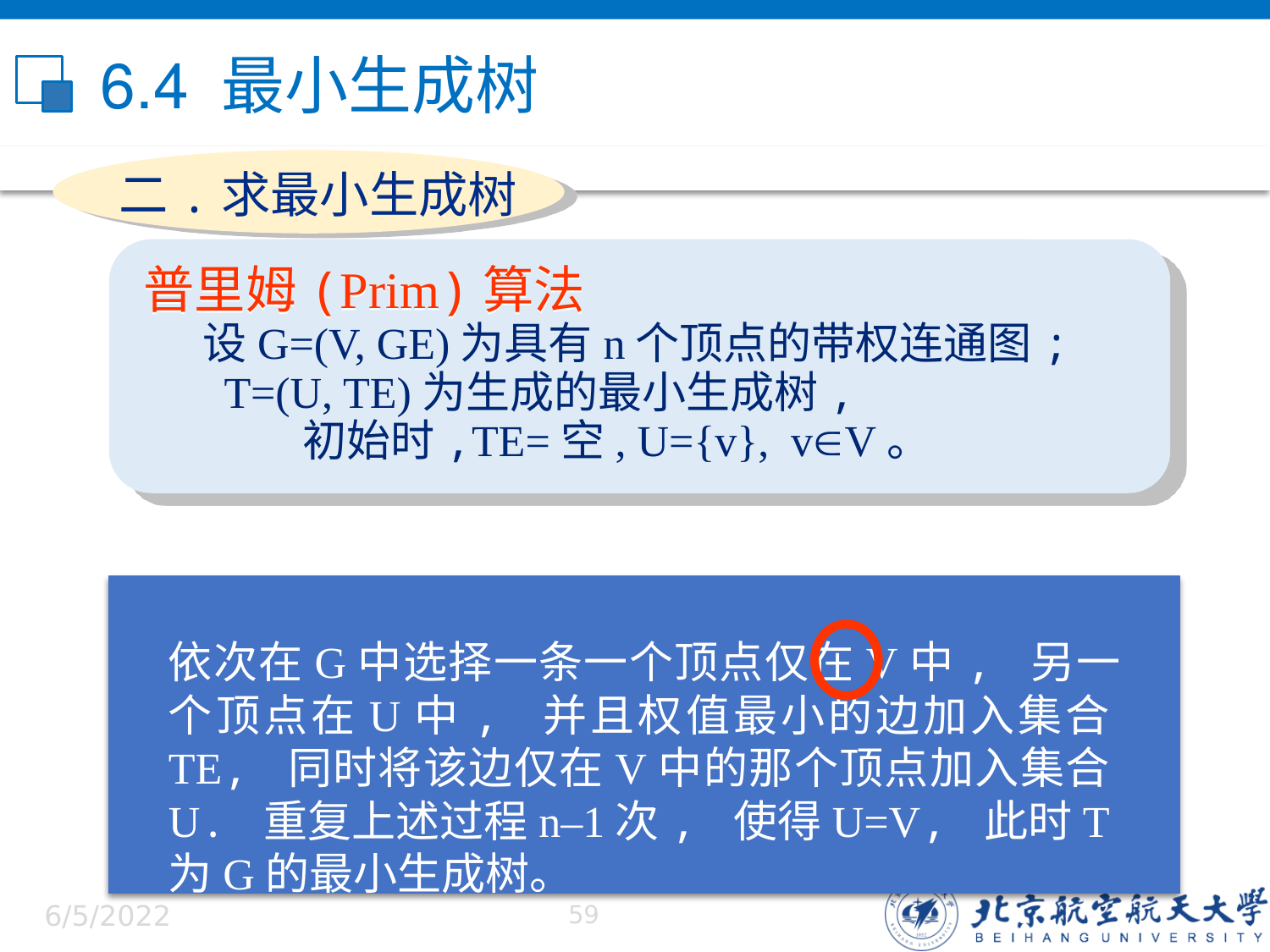

# 6.4 最小生成树

二.求最小生成树

普里姆(Prim)算法
   设G=(V, GE)为具有n个顶点的带权连通图;
     T=(U, TE)为生成的最小生成树,
             初始时,TE=空, U={v},  v∈V。
普里姆(Prim)方法
克鲁斯卡尔(Kruskal)方法

依次在G中选择一条一个顶点仅在V中, 另一个顶点在U中, 并且权值最小的边加入集合TE, 同时将该边仅在V中的那个顶点加入集合U. 重复上述过程n–1次, 使得U=V, 此时T为G的最小生成树。

6/5/2022
59